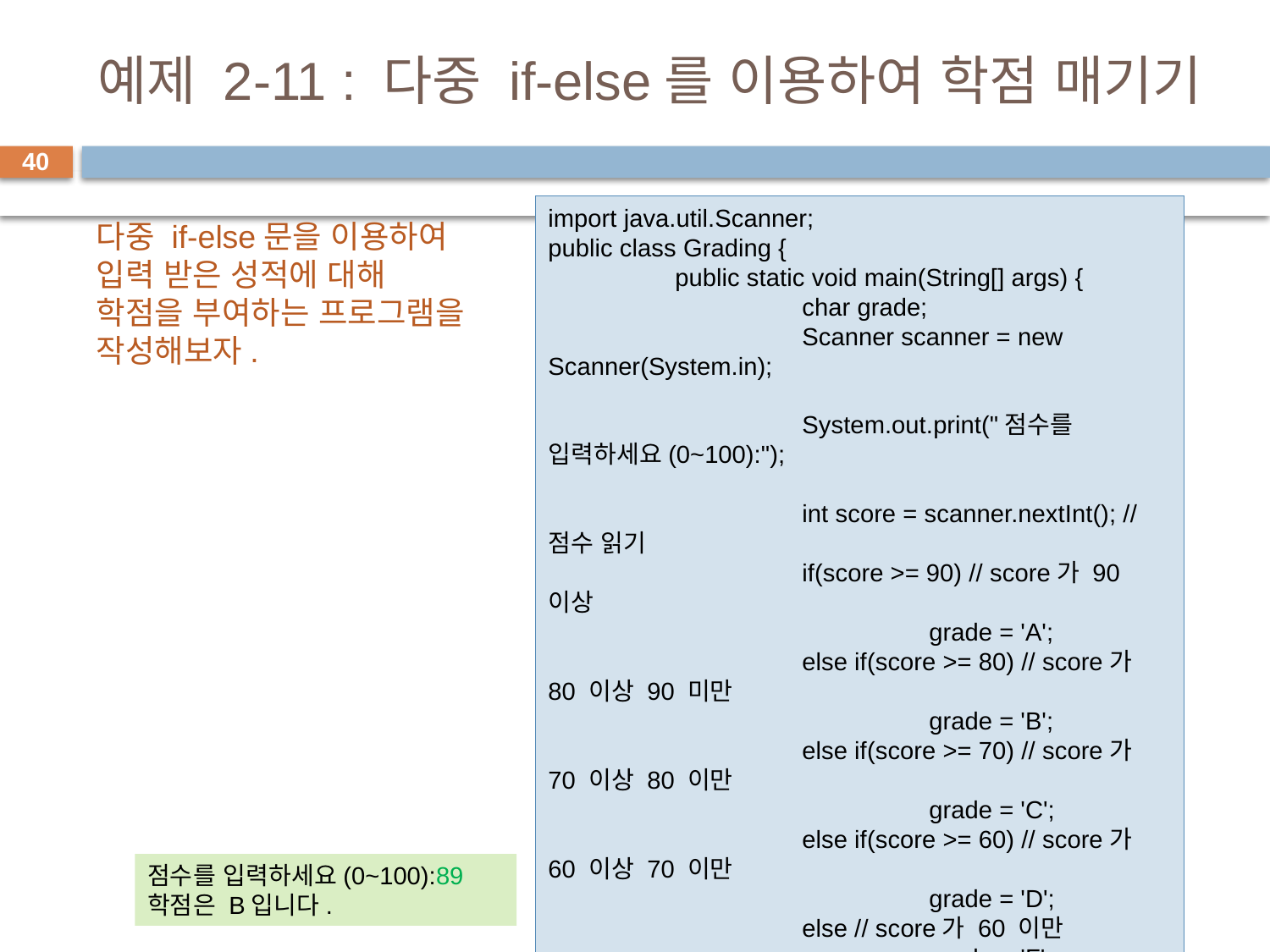

# 예제 2-11 : 다중 if-else를 이용하여 학점 매기기
40
import java.util.Scanner;
public class Grading {
	public static void main(String[] args) {
		char grade;
		Scanner scanner = new Scanner(System.in);

		System.out.print("점수를 입력하세요(0~100):");

		int score = scanner.nextInt(); // 점수 읽기
		if(score >= 90) // score가 90 이상
			grade = 'A';
		else if(score >= 80) // score가 80 이상 90 미만
			grade = 'B';
		else if(score >= 70) // score가 70 이상 80 이만
			grade = 'C';
		else if(score >= 60) // score가 60 이상 70 이만
			grade = 'D';
		else // score가 60 이만
			grade = 'F';

		System.out.println("학점은 " + grade + "입니다.");
		scanner.close();
	}
}
다중 if-else문을 이용하여
입력 받은 성적에 대해
학점을 부여하는 프로그램을
작성해보자.
점수를 입력하세요(0~100):89
학점은 B입니다.